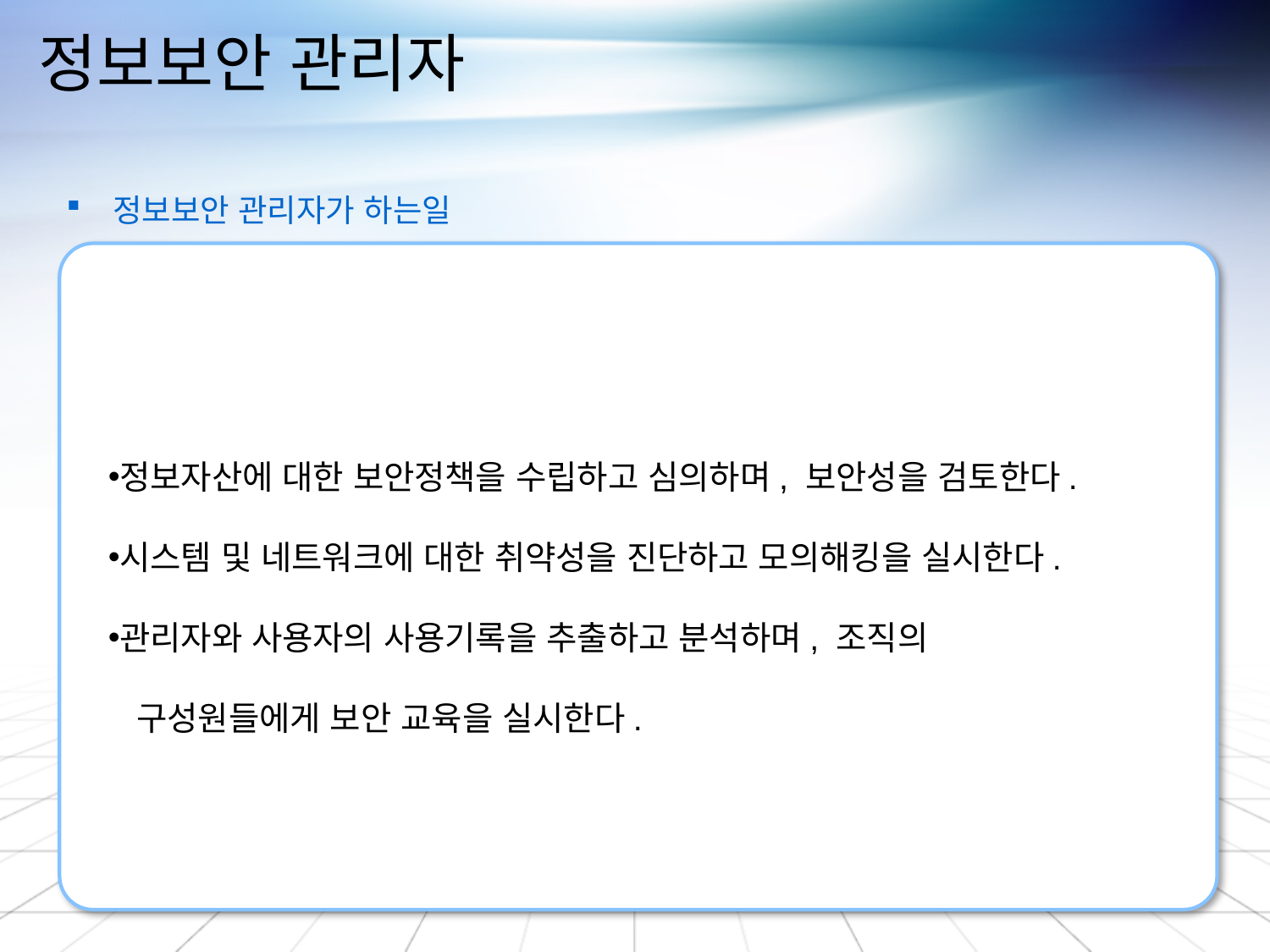

# 정보보안 관리자
 정보보안 관리자가 하는일

정보자산에 대한 보안정책을 수립하고 심의하며, 보안성을 검토한다.
시스템 및 네트워크에 대한 취약성을 진단하고 모의해킹을 실시한다.
관리자와 사용자의 사용기록을 추출하고 분석하며, 조직의
  구성원들에게 보안 교육을 실시한다.